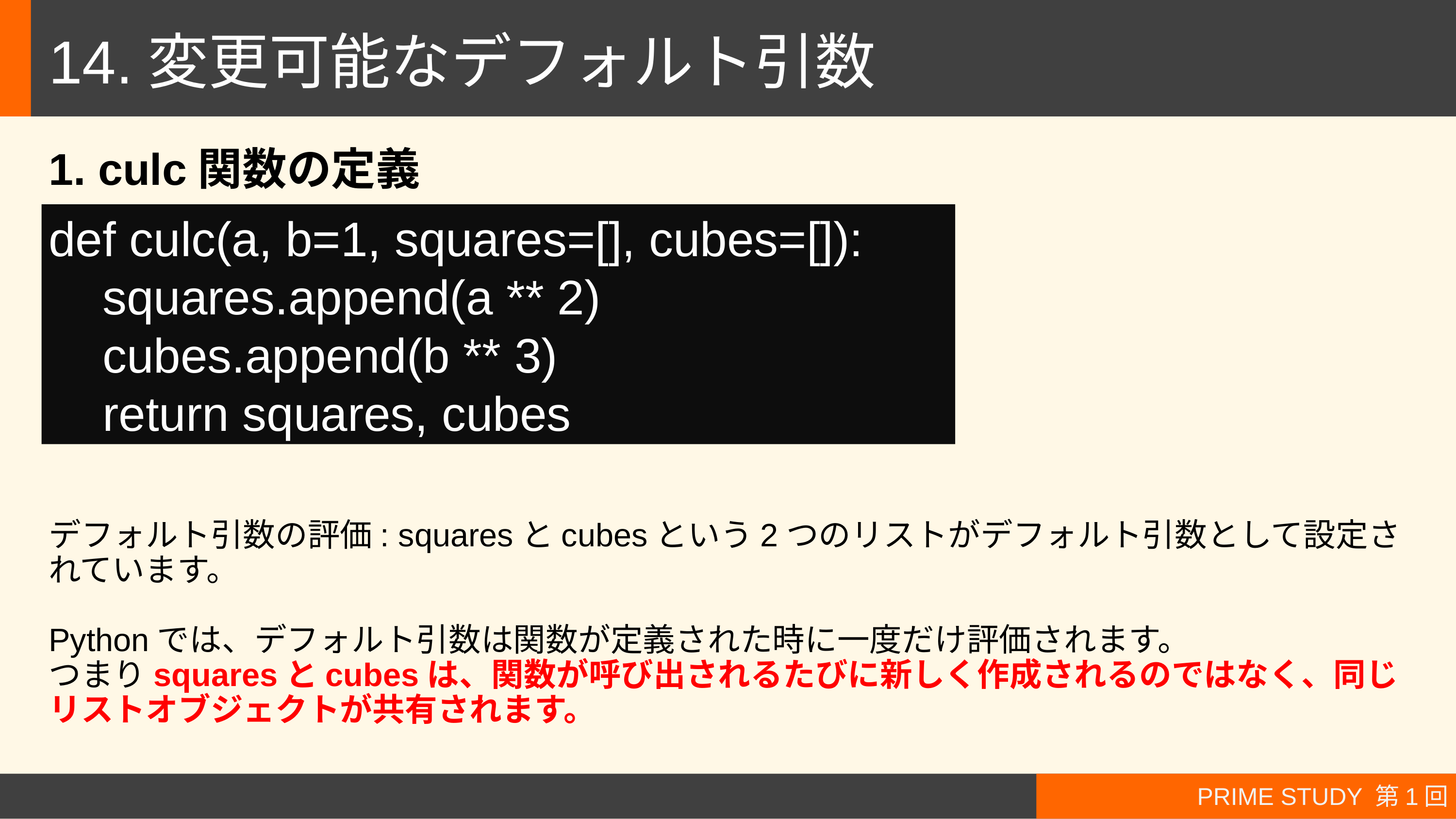

# 14.変更可能なデフォルト引数
1. culc関数の定義
def culc(a, b=1, squares=[], cubes=[]):
    squares.append(a ** 2)
    cubes.append(b ** 3)
    return squares, cubes
デフォルト引数の評価: squaresとcubesという2つのリストがデフォルト引数として設定されています。

Pythonでは、デフォルト引数は関数が定義された時に一度だけ評価されます。
つまりsquaresとcubesは、関数が呼び出されるたびに新しく作成されるのではなく、同じリストオブジェクトが共有されます。
PRIME STUDY 第1回